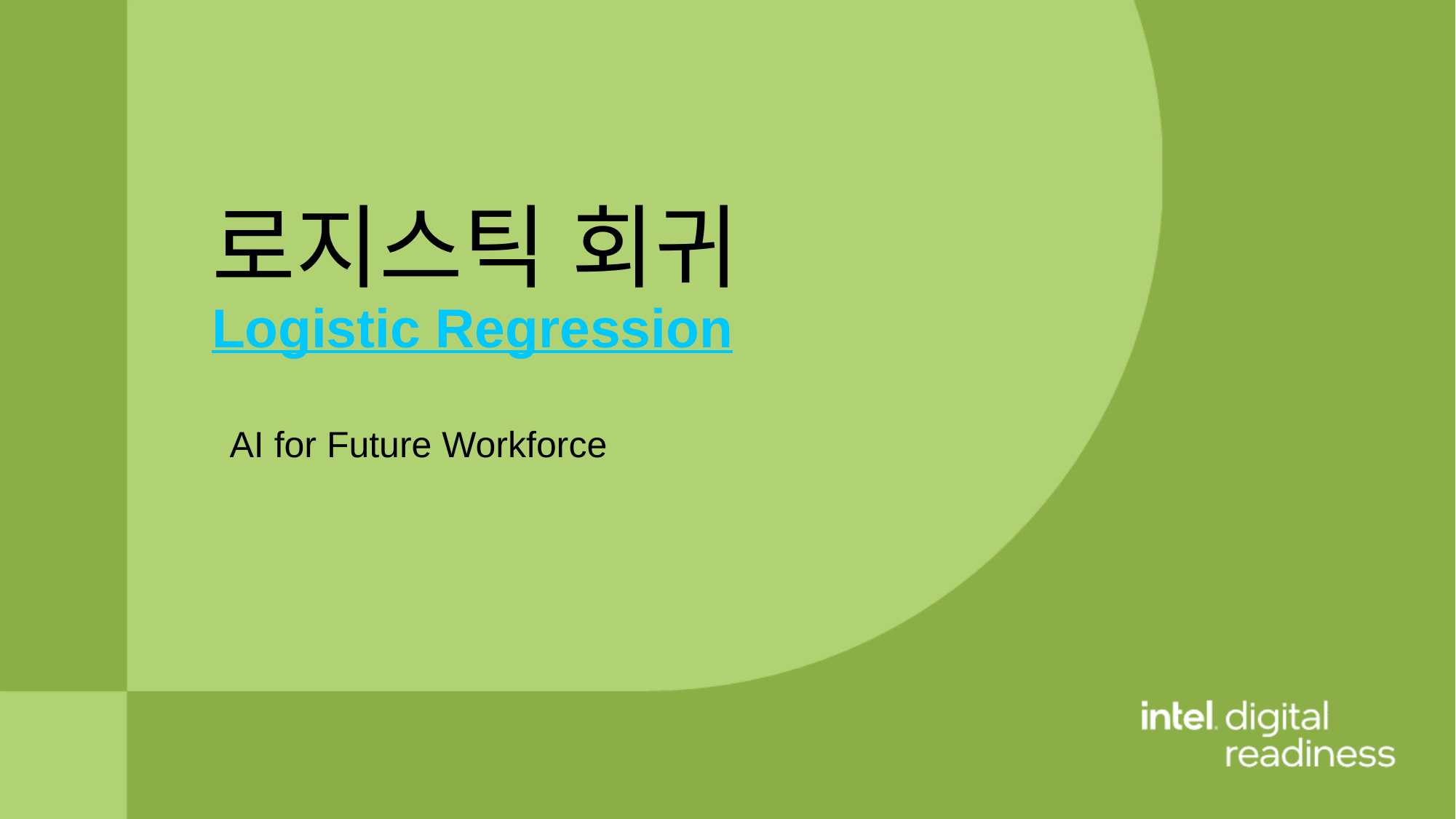

로지스틱 회귀
Logistic Regression
AI for Future Workforce